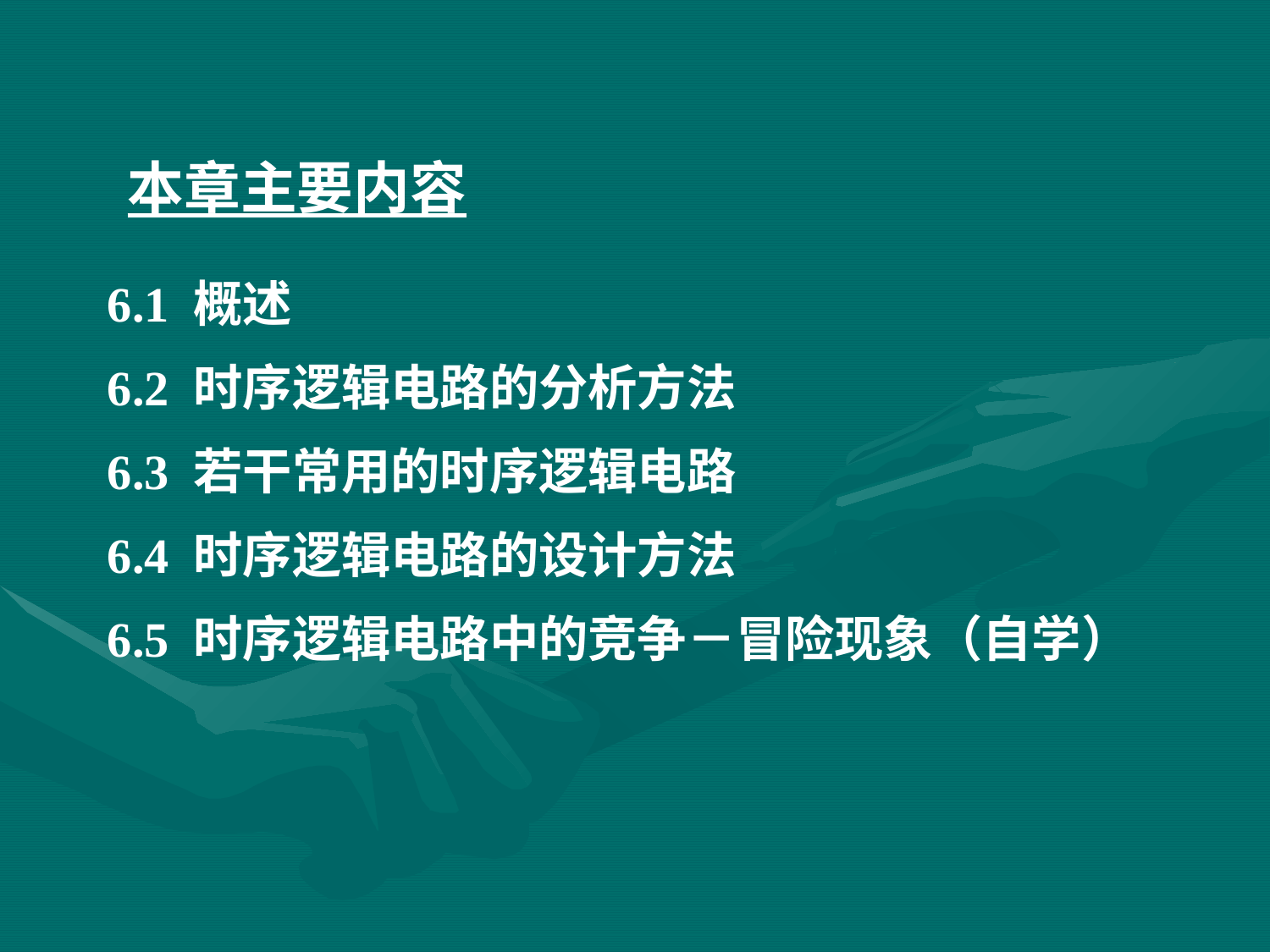

# 本章主要内容
6.1 概述
6.2 时序逻辑电路的分析方法
6.3 若干常用的时序逻辑电路
6.4 时序逻辑电路的设计方法
6.5 时序逻辑电路中的竞争－冒险现象（自学）